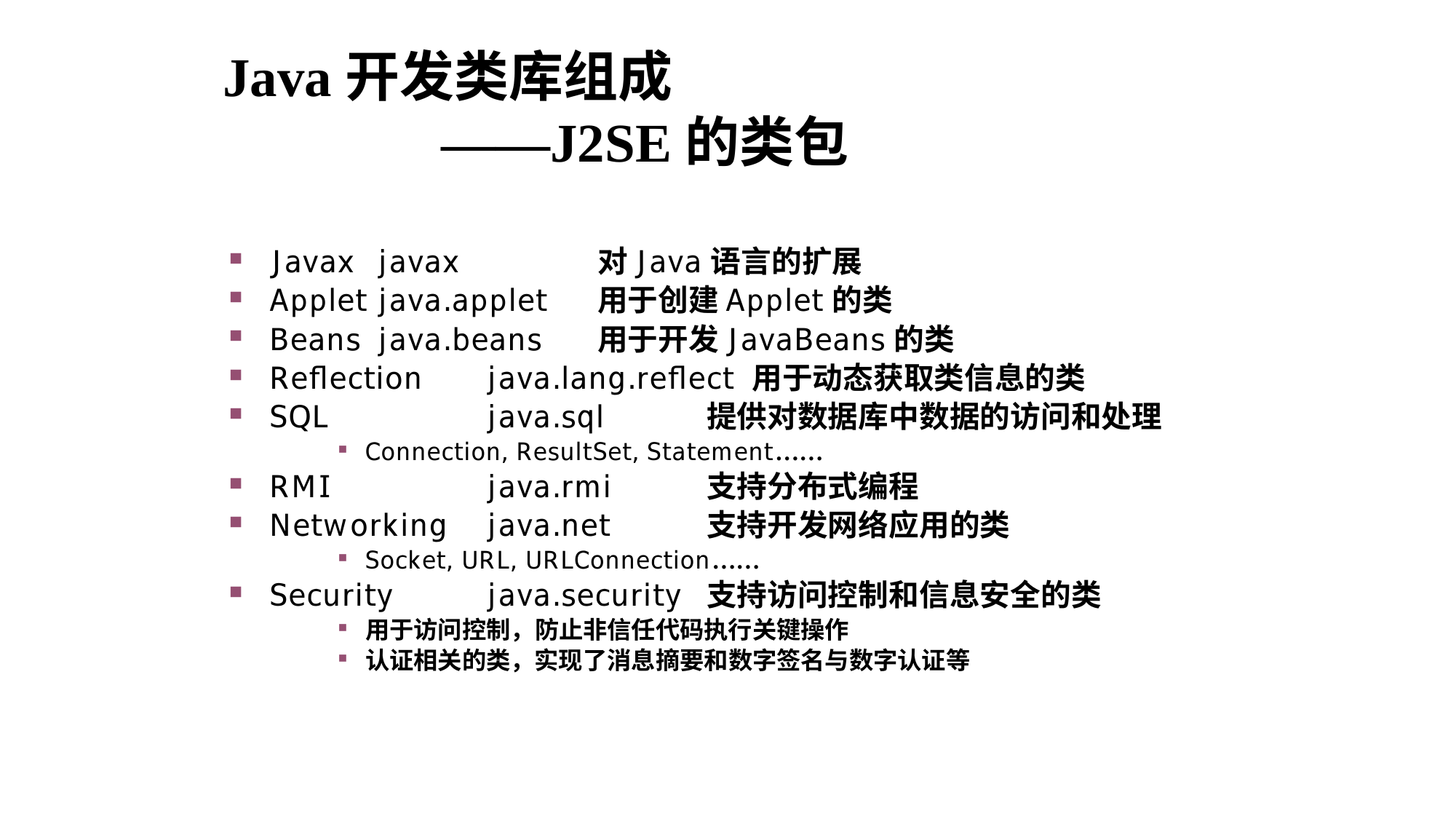

Java开发类库组成
		——J2SE的类包
Javax	javax 		对Java语言的扩展
Applet	java.applet 	用于创建Applet的类
Beans	java.beans 	用于开发JavaBeans的类
Reflection	java.lang.reflect 用于动态获取类信息的类
SQL		java.sql 	提供对数据库中数据的访问和处理
Connection, ResultSet, Statement……
RMI		java.rmi 	支持分布式编程
Networking	java.net 	支持开发网络应用的类
Socket, URL, URLConnection……
Security	java.security	支持访问控制和信息安全的类
用于访问控制，防止非信任代码执行关键操作
认证相关的类，实现了消息摘要和数字签名与数字认证等